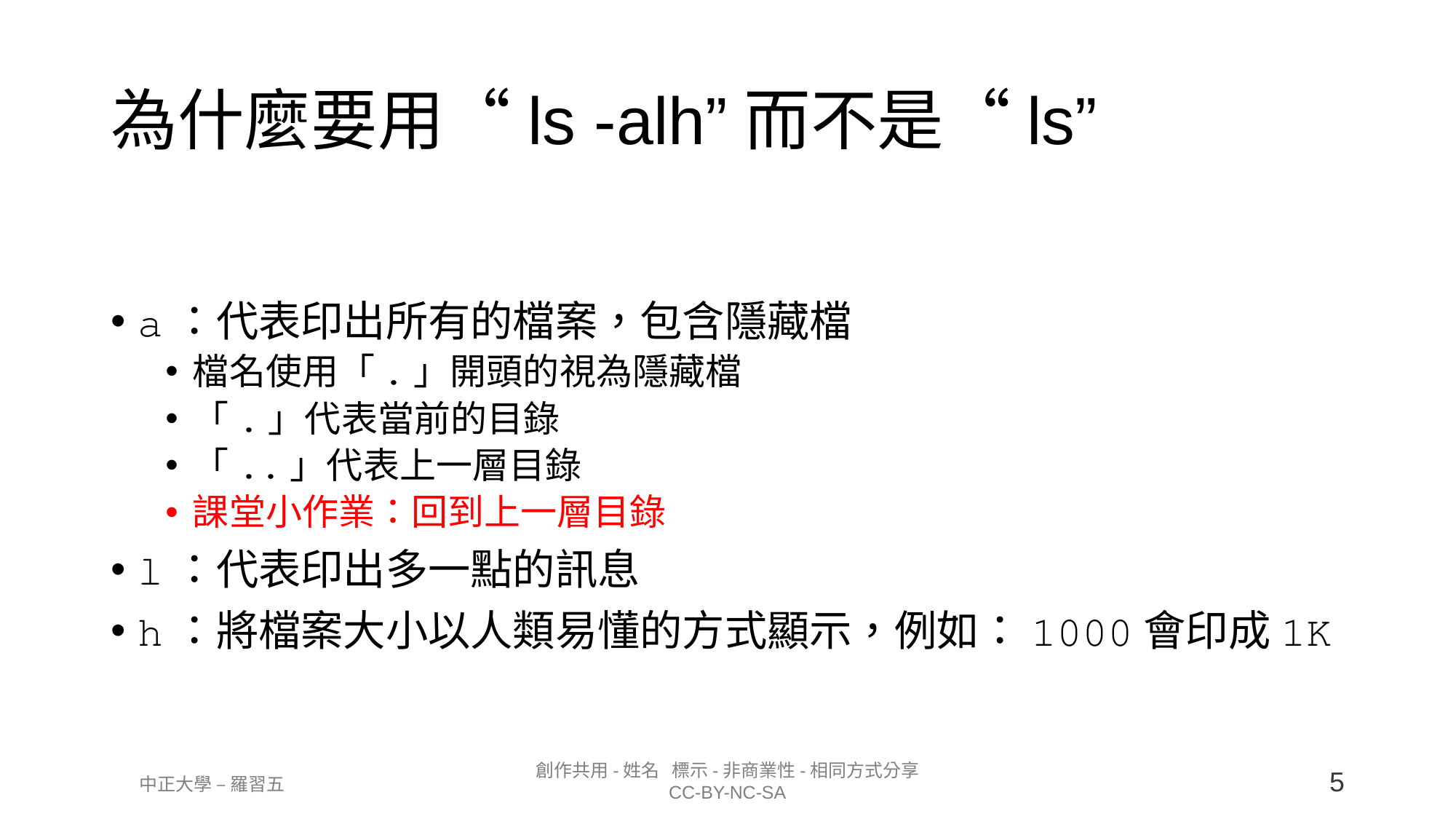

為什麼要用“ls -alh”而不是“ls”
a：代表印出所有的檔案，包含隱藏檔
檔名使用「.」開頭的視為隱藏檔
「.」代表當前的目錄
「..」代表上一層目錄
課堂小作業：回到上一層目錄
l：代表印出多一點的訊息
h：將檔案大小以人類易懂的方式顯示，例如：1000會印成1K